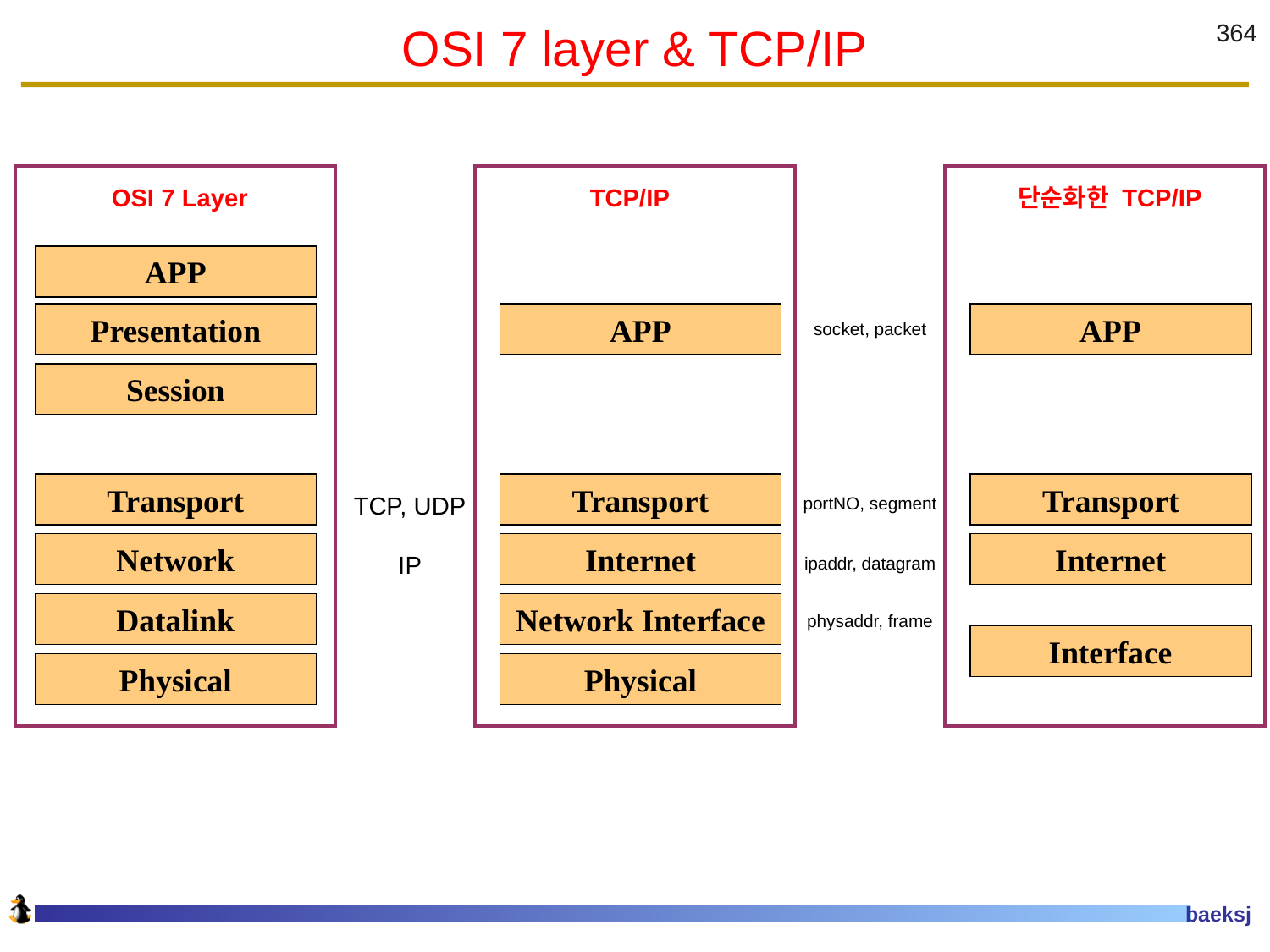

# OSI 7 layer & TCP/IP
364

OSI 7 Layer
TCP/IP
단순화한 TCP/IP
APP
Presentation
APP
APP
socket, packet
Session
Transport
Transport
Transport
TCP, UDP
portNO, segment
Network
Internet
Internet
IP
ipaddr, datagram
Datalink
Network Interface
physaddr, frame
Interface
Physical
Physical